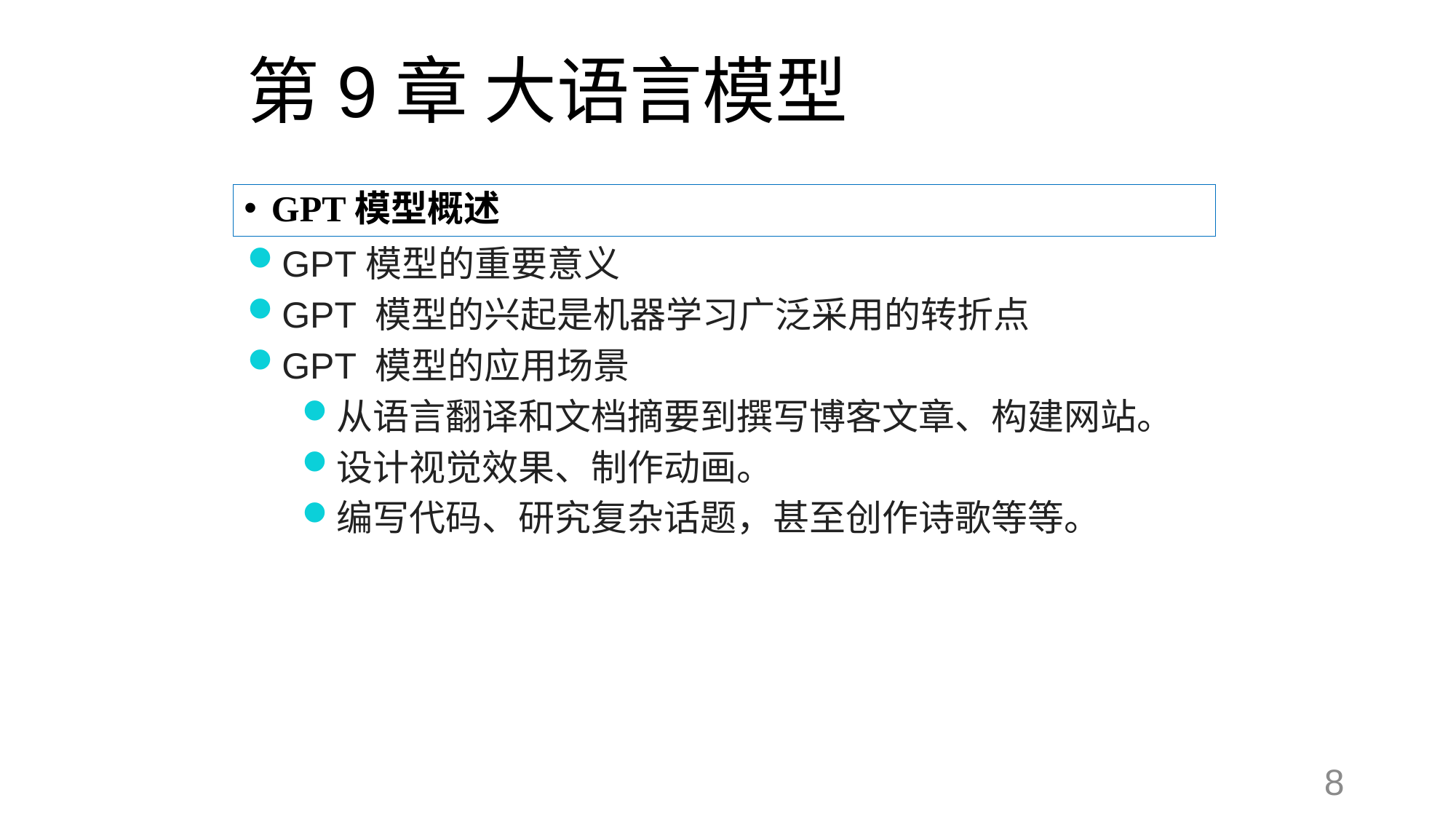

# 第9章 大语言模型
GPT模型概述

GPT模型的重要意义
GPT 模型的兴起是机器学习广泛采用的转折点
GPT 模型的应用场景
从语言翻译和文档摘要到撰写博客文章、构建网站。
设计视觉效果、制作动画。
编写代码、研究复杂话题，甚至创作诗歌等等。

8